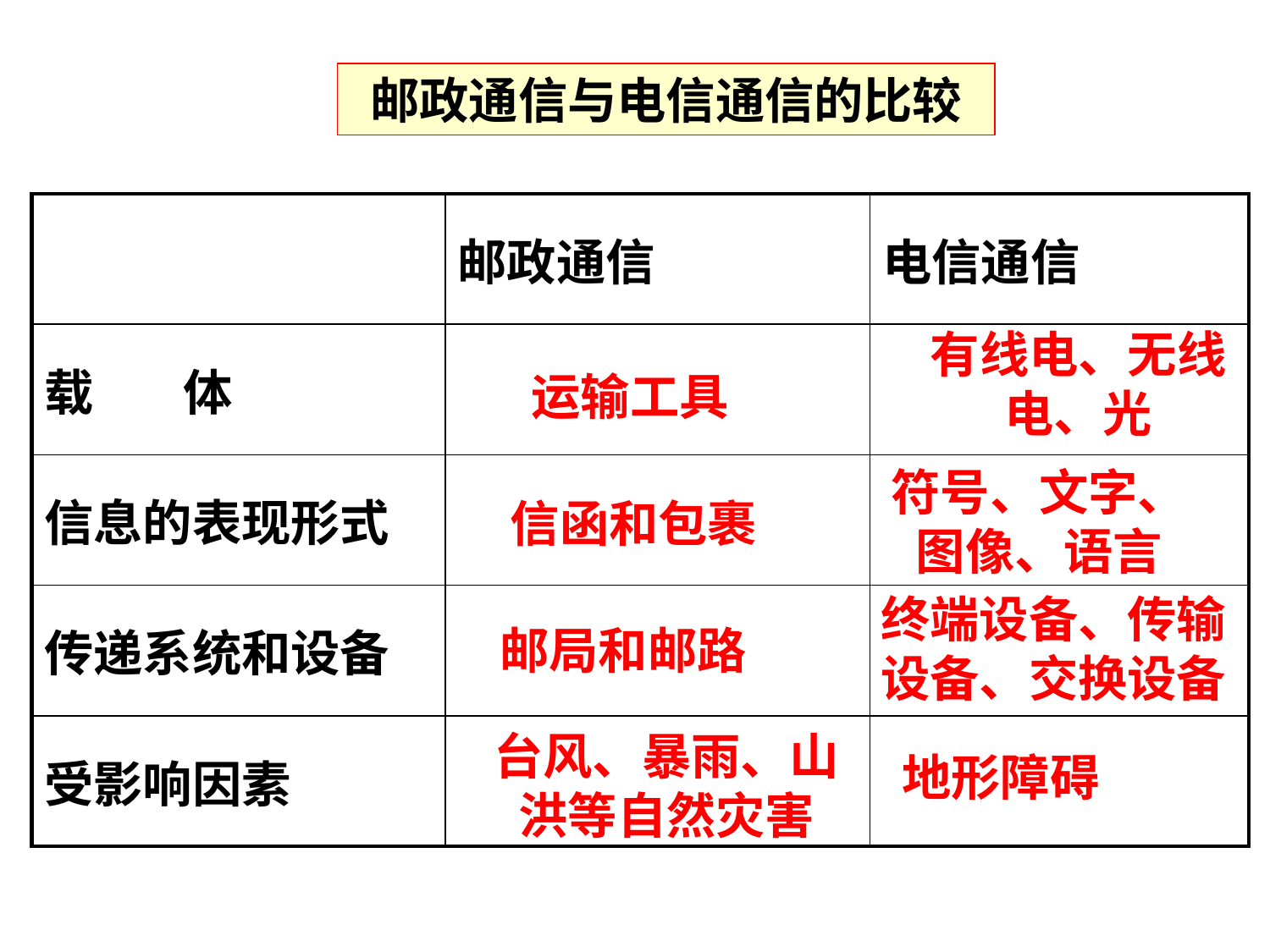

邮政通信与电信通信的比较
|  | 邮政通信 | 电信通信 |
| --- | --- | --- |
| 载 体 |  |  |
| 信息的表现形式 |  |  |
| 传递系统和设备 |  |  |
| 受影响因素 |  |  |
有线电、无线
电、光
运输工具
符号、文字、
图像、语言
信函和包裹
终端设备、传输
设备、交换设备
邮局和邮路
台风、暴雨、山洪等自然灾害
地形障碍